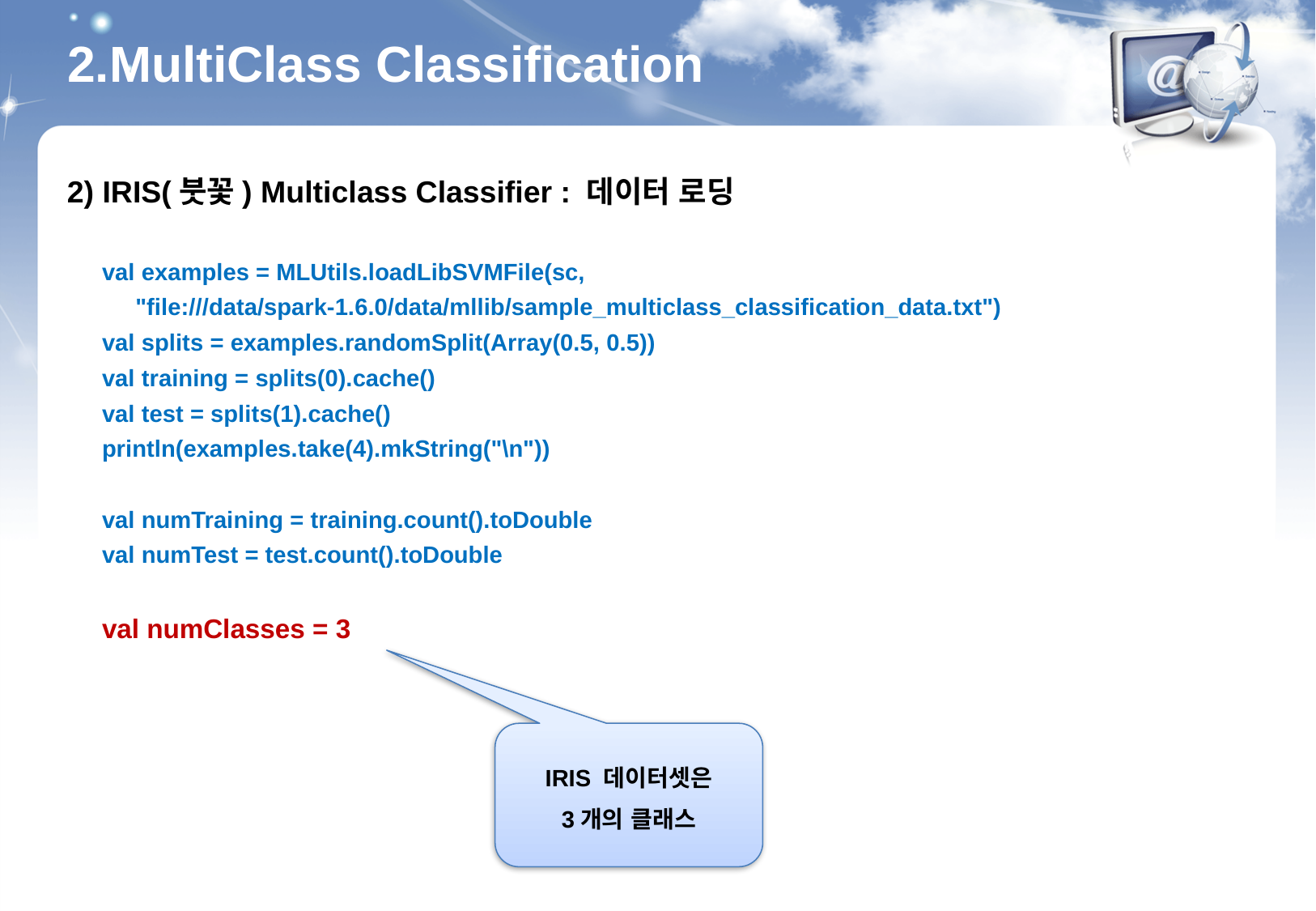

2.MultiClass Classification
2) IRIS(붓꽃) Multiclass Classifier : 데이터 로딩

val examples = MLUtils.loadLibSVMFile(sc,
     "file:///data/spark-1.6.0/data/mllib/sample_multiclass_classification_data.txt")
val splits = examples.randomSplit(Array(0.5, 0.5))
val training = splits(0).cache()
val test = splits(1).cache()
println(examples.take(4).mkString("\n"))

val numTraining = training.count().toDouble
val numTest = test.count().toDouble

val numClasses = 3
IRIS 데이터셋은
3개의 클래스